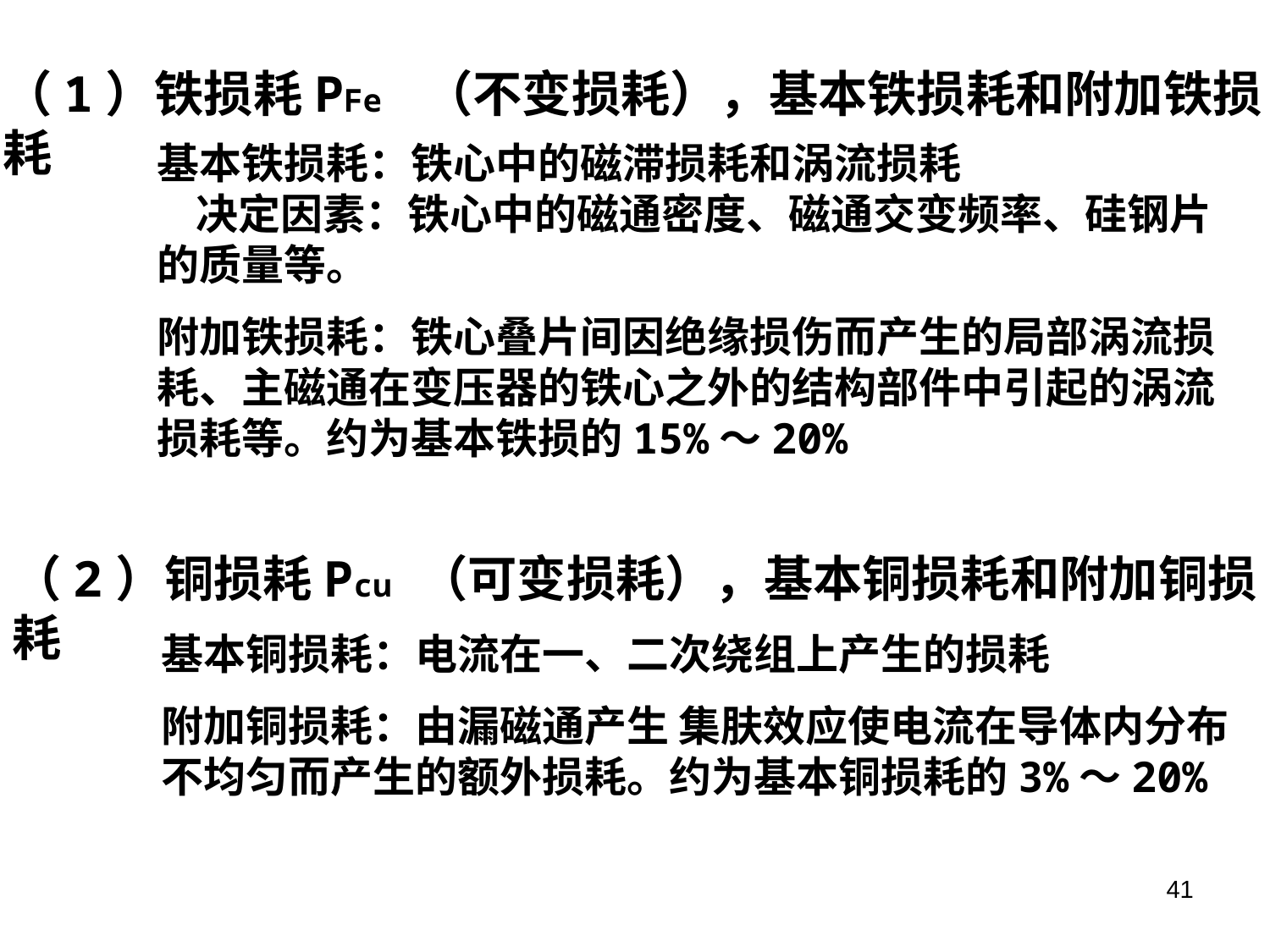

（1）铁损耗PFe （不变损耗），基本铁损耗和附加铁损耗
基本铁损耗：铁心中的磁滞损耗和涡流损耗
   决定因素：铁心中的磁通密度、磁通交变频率、硅钢片的质量等。
附加铁损耗：铁心叠片间因绝缘损伤而产生的局部涡流损耗、主磁通在变压器的铁心之外的结构部件中引起的涡流损耗等。约为基本铁损的15%～20%
（2）铜损耗Pcu （可变损耗），基本铜损耗和附加铜损耗
基本铜损耗：电流在一、二次绕组上产生的损耗
附加铜损耗：由漏磁通产生 集肤效应使电流在导体内分布不均匀而产生的额外损耗。约为基本铜损耗的3%～20%
41